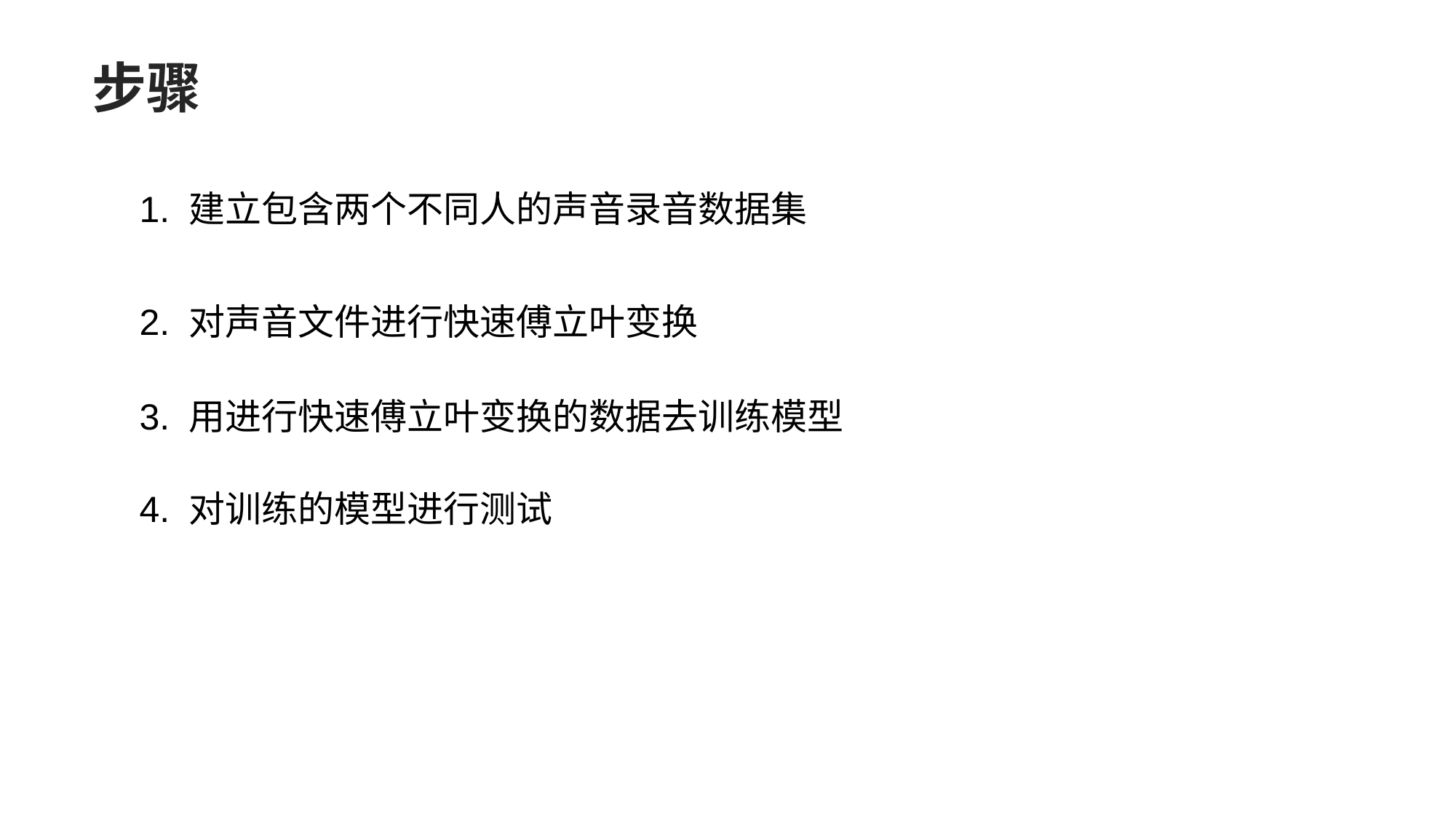

步骤
1. 建立包含两个不同人的声音录音数据集
2. 对声音文件进行快速傅立叶变换
3. 用进行快速傅立叶变换的数据去训练模型
4. 对训练的模型进行测试